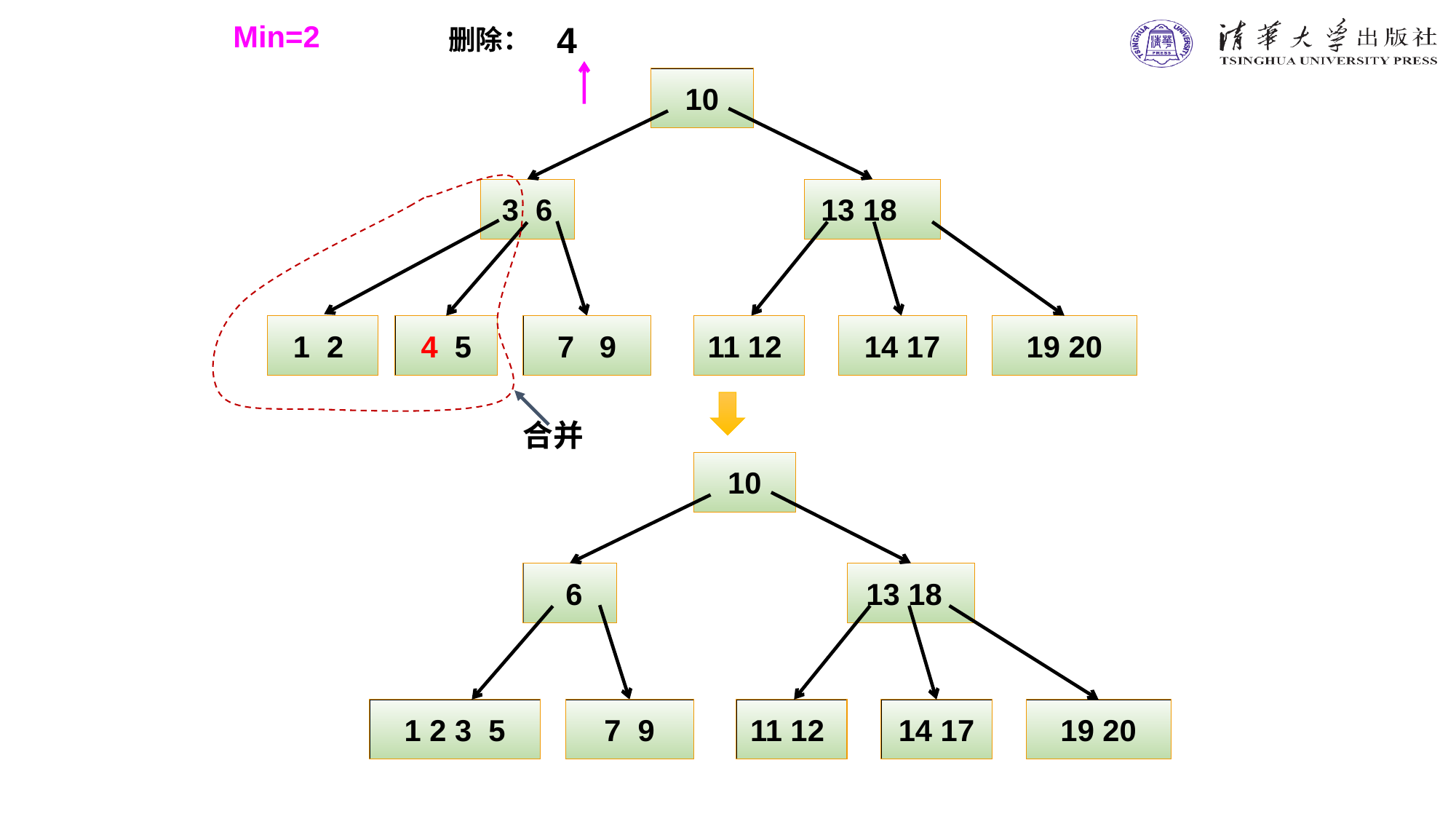

4
删除：
Min=2
10

合并
3  6
  13 18
1  2
4  5
7   9
11 12
14 17
19 20

10
 6
 13 18
1 2 3  5
7  9
11 12
14 17
19 20